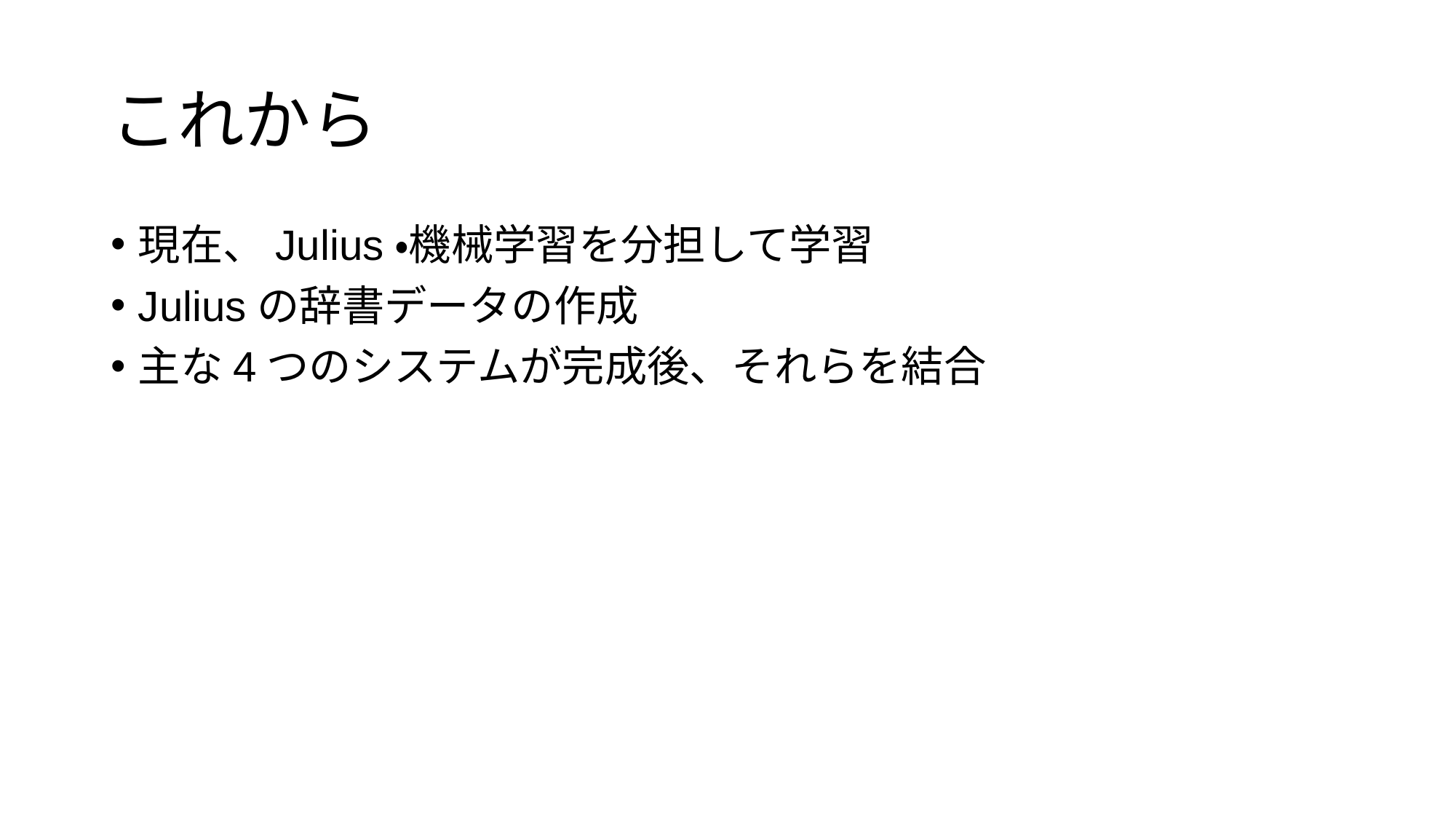

# これから
現在、Julius・機械学習を分担して学習
Juliusの辞書データの作成
主な4つのシステムが完成後、それらを結合